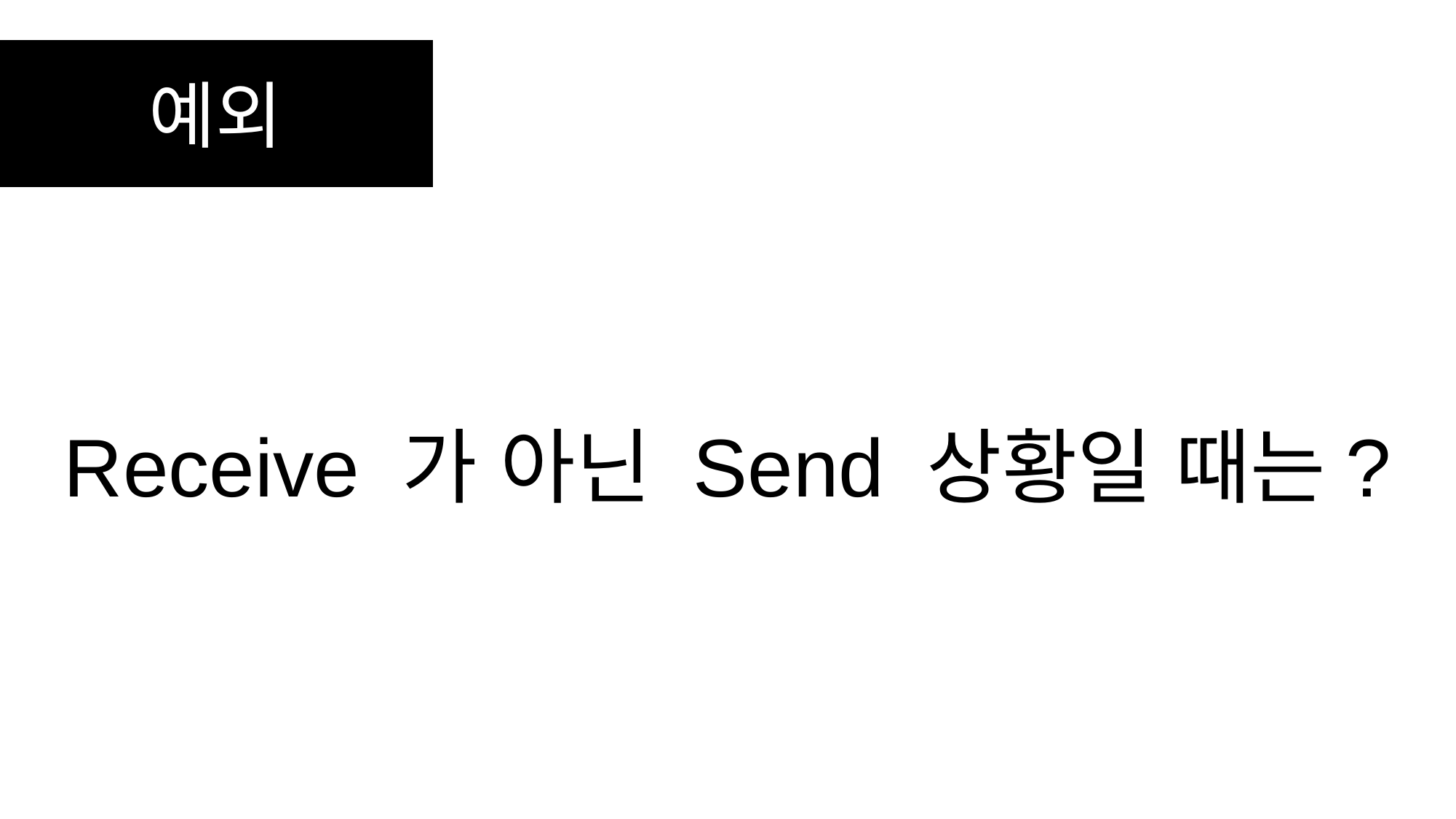

예외
Receive 가 아닌 Send 상황일 때는?